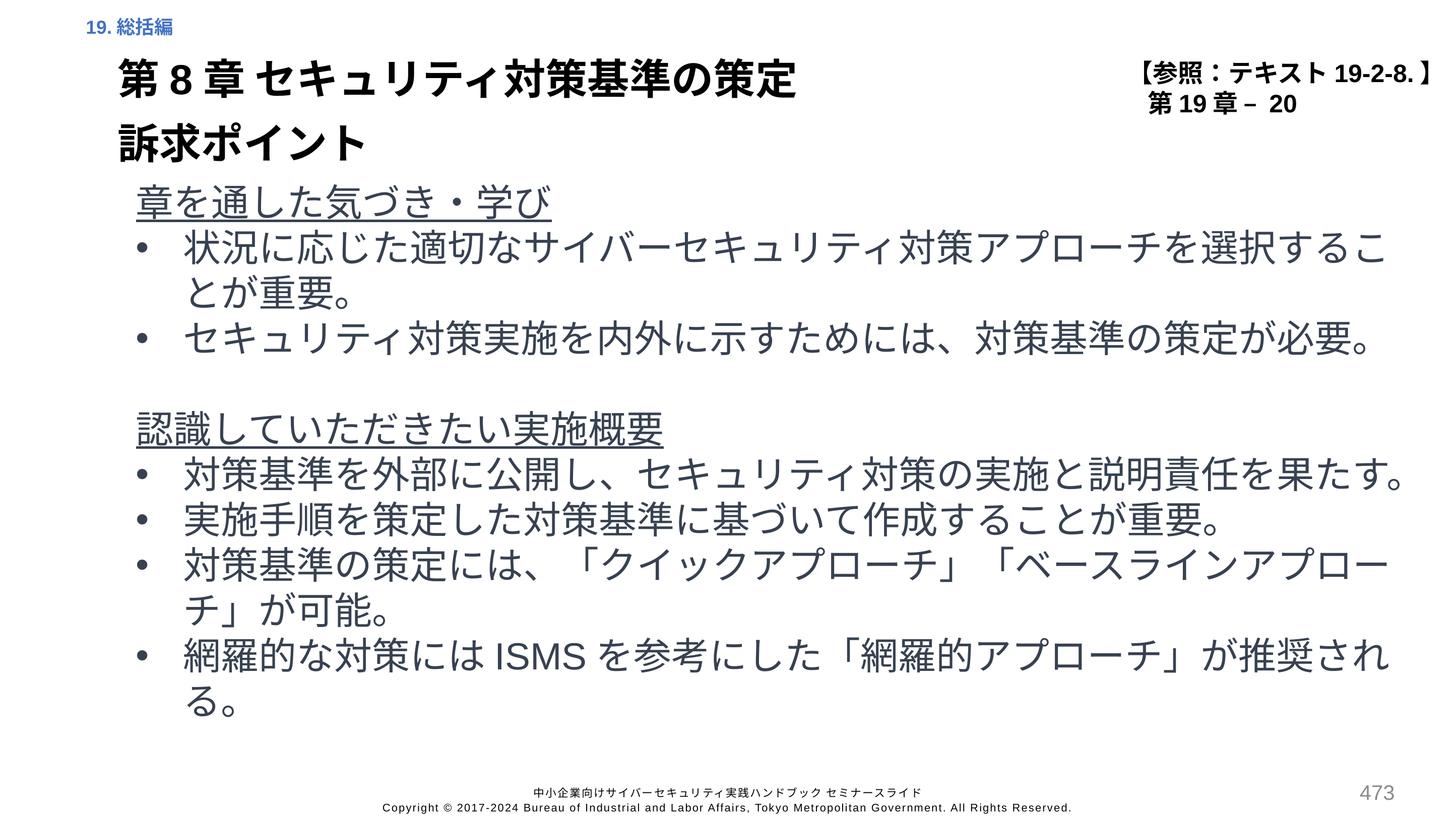

19.総括編
【参照：テキスト19-2-8.】
第19章 – 20
第8章 セキュリティ対策基準の策定
訴求ポイント
章を通した気づき・学び
状況に応じた適切なサイバーセキュリティ対策アプローチを選択することが重要。
セキュリティ対策実施を内外に示すためには、対策基準の策定が必要。

認識していただきたい実施概要
対策基準を外部に公開し、セキュリティ対策の実施と説明責任を果たす。
実施手順を策定した対策基準に基づいて作成することが重要。
対策基準の策定には、「クイックアプローチ」「ベースラインアプローチ」が可能。
網羅的な対策にはISMSを参考にした「網羅的アプローチ」が推奨される。
473